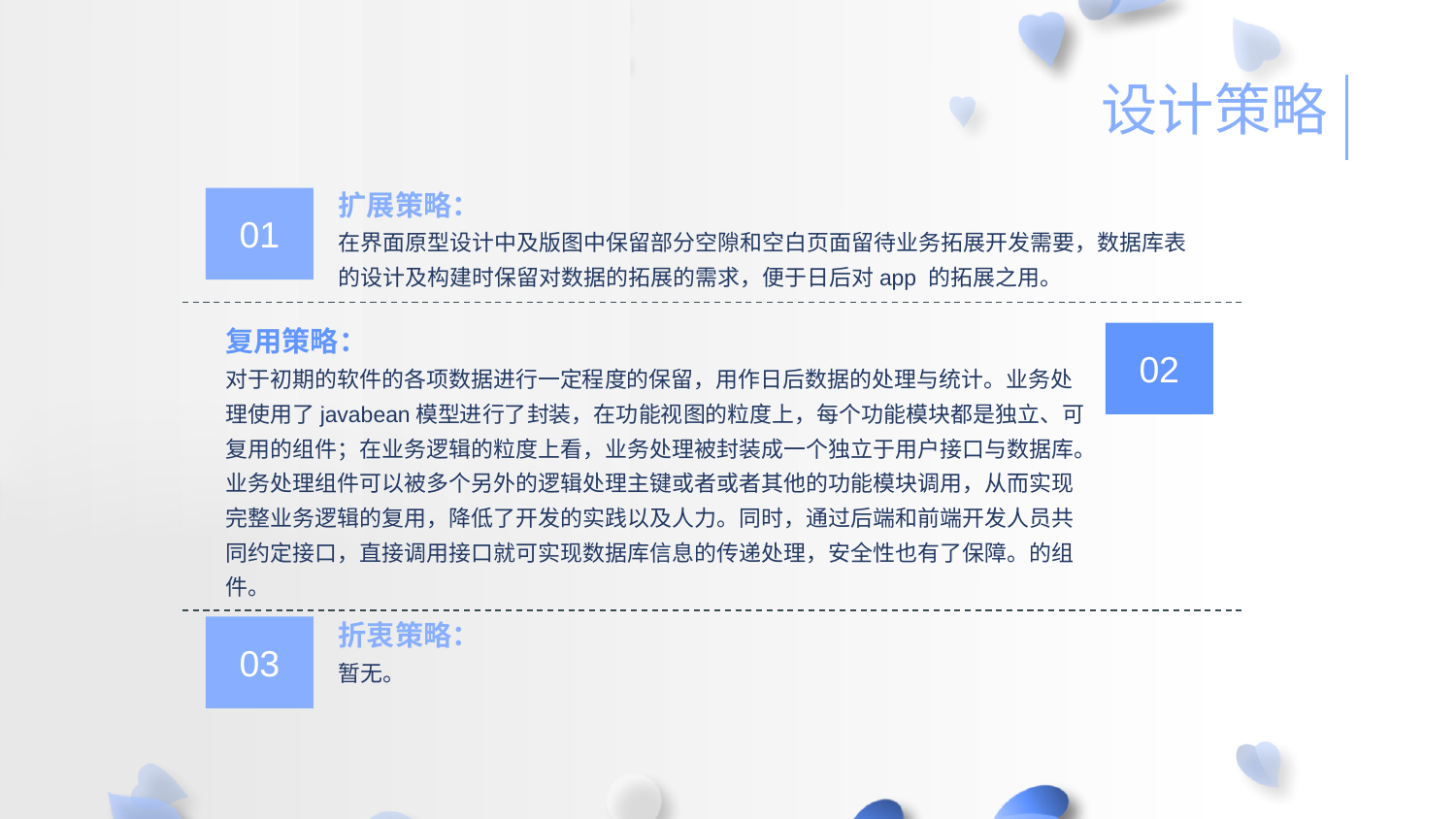

设计策略

扩展策略：
在界面原型设计中及版图中保留部分空隙和空白页面留待业务拓展开发需要，数据库表的设计及构建时保留对数据的拓展的需求，便于日后对app 的拓展之用。
01
复用策略：
对于初期的软件的各项数据进行一定程度的保留，用作日后数据的处理与统计。业务处理使用了javabean模型进行了封装，在功能视图的粒度上，每个功能模块都是独立、可复用的组件；在业务逻辑的粒度上看，业务处理被封装成一个独立于用户接口与数据库。业务处理组件可以被多个另外的逻辑处理主键或者或者其他的功能模块调用，从而实现完整业务逻辑的复用，降低了开发的实践以及人力。同时，通过后端和前端开发人员共同约定接口，直接调用接口就可实现数据库信息的传递处理，安全性也有了保障。的组件。
02
折衷策略：
暂无。
03